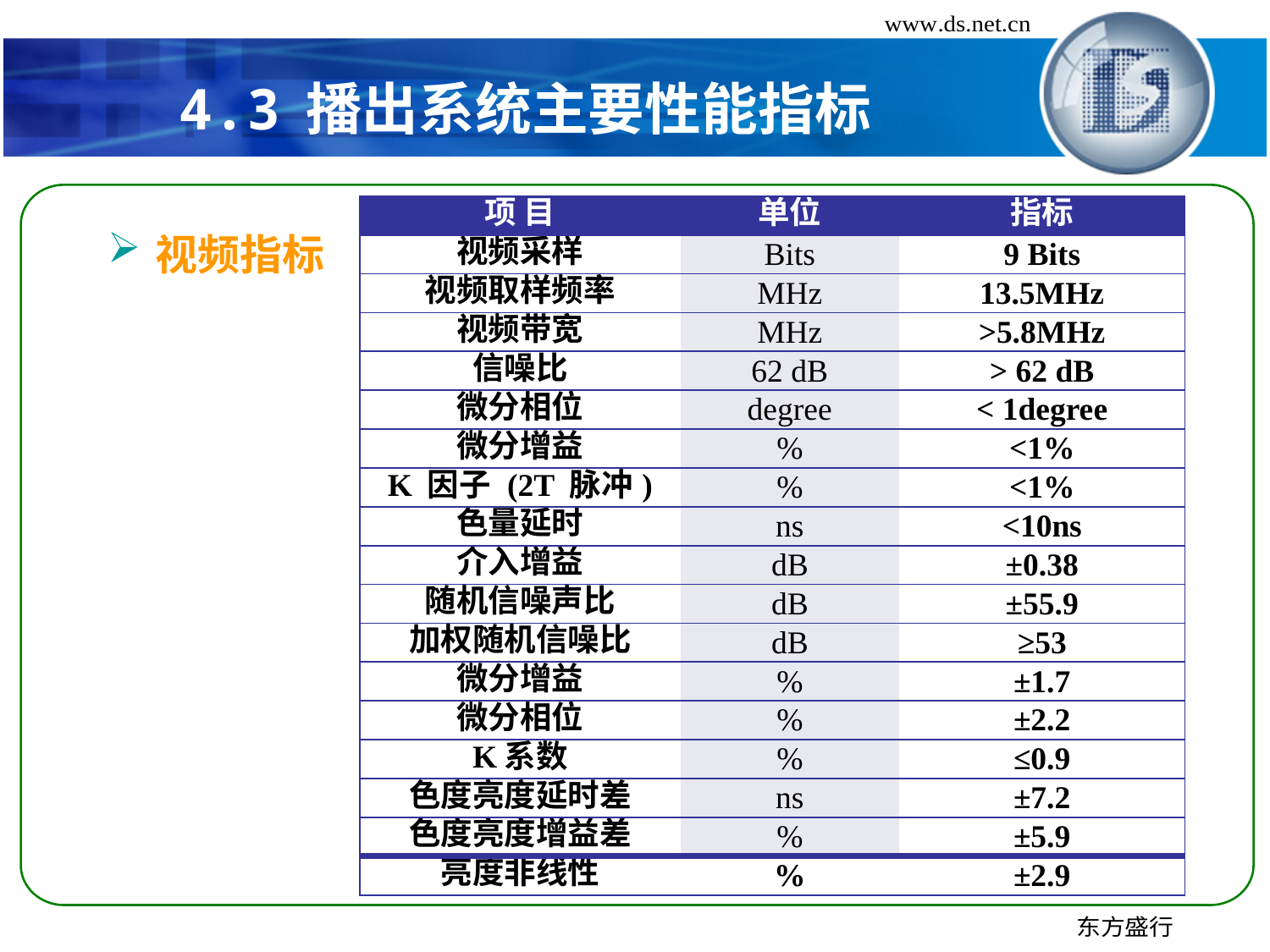

# 4.3	播出系统主要性能指标
| 项 目 | 单位 | 指标 |
| --- | --- | --- |
| 视频采样 | Bits | 9 Bits |
| 视频取样频率 | MHz | 13.5MHz |
| 视频带宽 | MHz | >5.8MHz |
| 信噪比 | 62 dB | > 62 dB |
| 微分相位 | degree | < 1degree |
| 微分增益 | % | <1% |
| K 因子 (2T 脉冲) | % | <1% |
| 色量延时 | ns | <10ns |
| 介入增益 | dB | ±0.38 |
| 随机信噪声比 | dB | ±55.9 |
| 加权随机信噪比 | dB | ≥53 |
| 微分增益 | % | ±1.7 |
| 微分相位 | % | ±2.2 |
| K系数 | % | ≤0.9 |
| 色度亮度延时差 | ns | ±7.2 |
| 色度亮度增益差 | % | ±5.9 |
| 亮度非线性 | % | ±2.9 |
视频指标